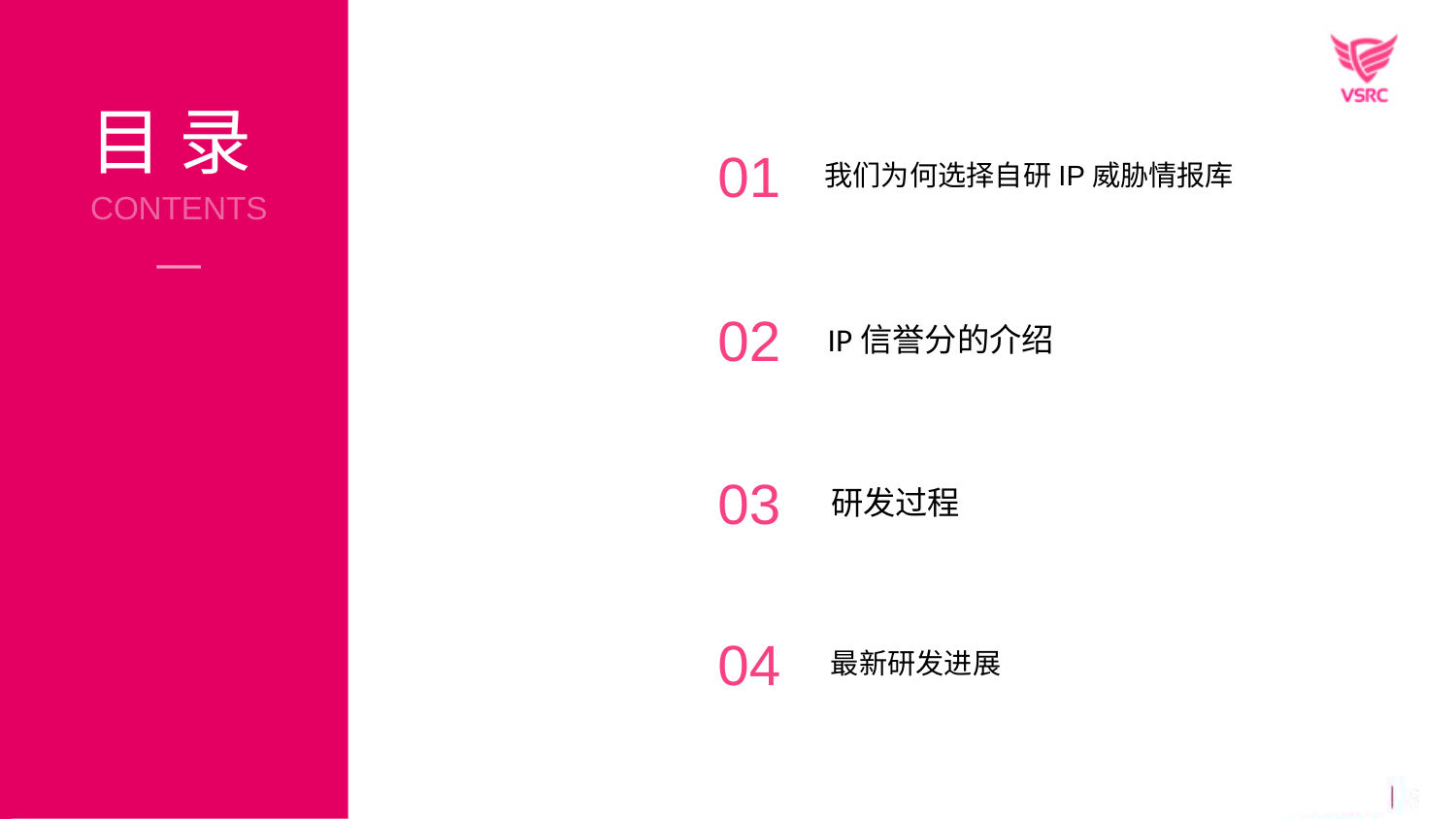

目 录
01
我们为何选择自研IP威胁情报库
CONTENTS
02
IP信誉分的介绍
03
研发过程
04
最新研发进展